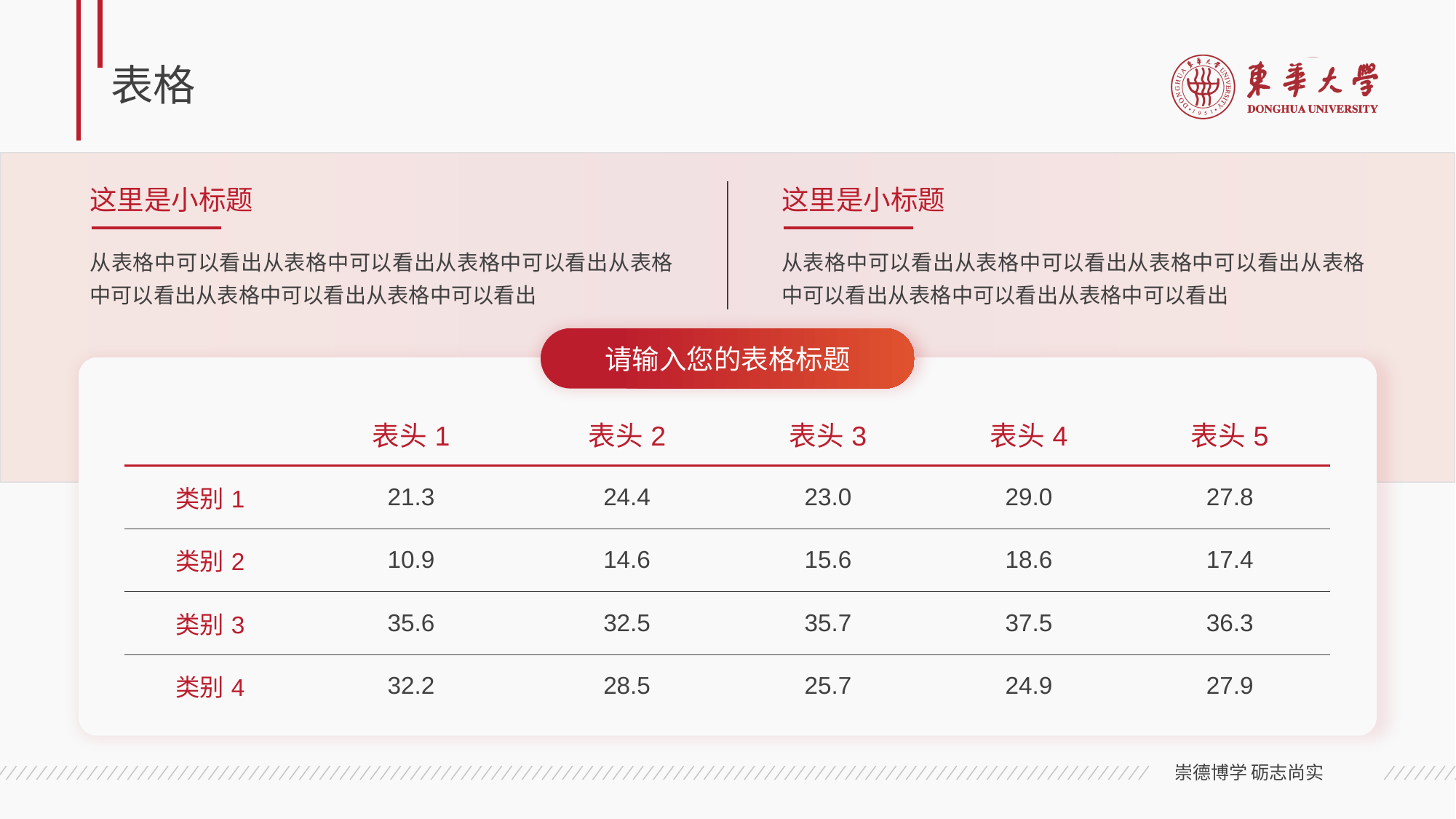

# 表格

这里是小标题
这里是小标题
从表格中可以看出从表格中可以看出从表格中可以看出从表格中可以看出从表格中可以看出从表格中可以看出
从表格中可以看出从表格中可以看出从表格中可以看出从表格中可以看出从表格中可以看出从表格中可以看出
请输入您的表格标题

|  | 表头1 | 表头2 | 表头3 | 表头4 | 表头5 |
| --- | --- | --- | --- | --- | --- |
| 类别1 | 21.3 | 24.4 | 23.0 | 29.0 | 27.8 |
| 类别2 | 10.9 | 14.6 | 15.6 | 18.6 | 17.4 |
| 类别3 | 35.6 | 32.5 | 35.7 | 37.5 | 36.3 |
| 类别4 | 32.2 | 28.5 | 25.7 | 24.9 | 27.9 |